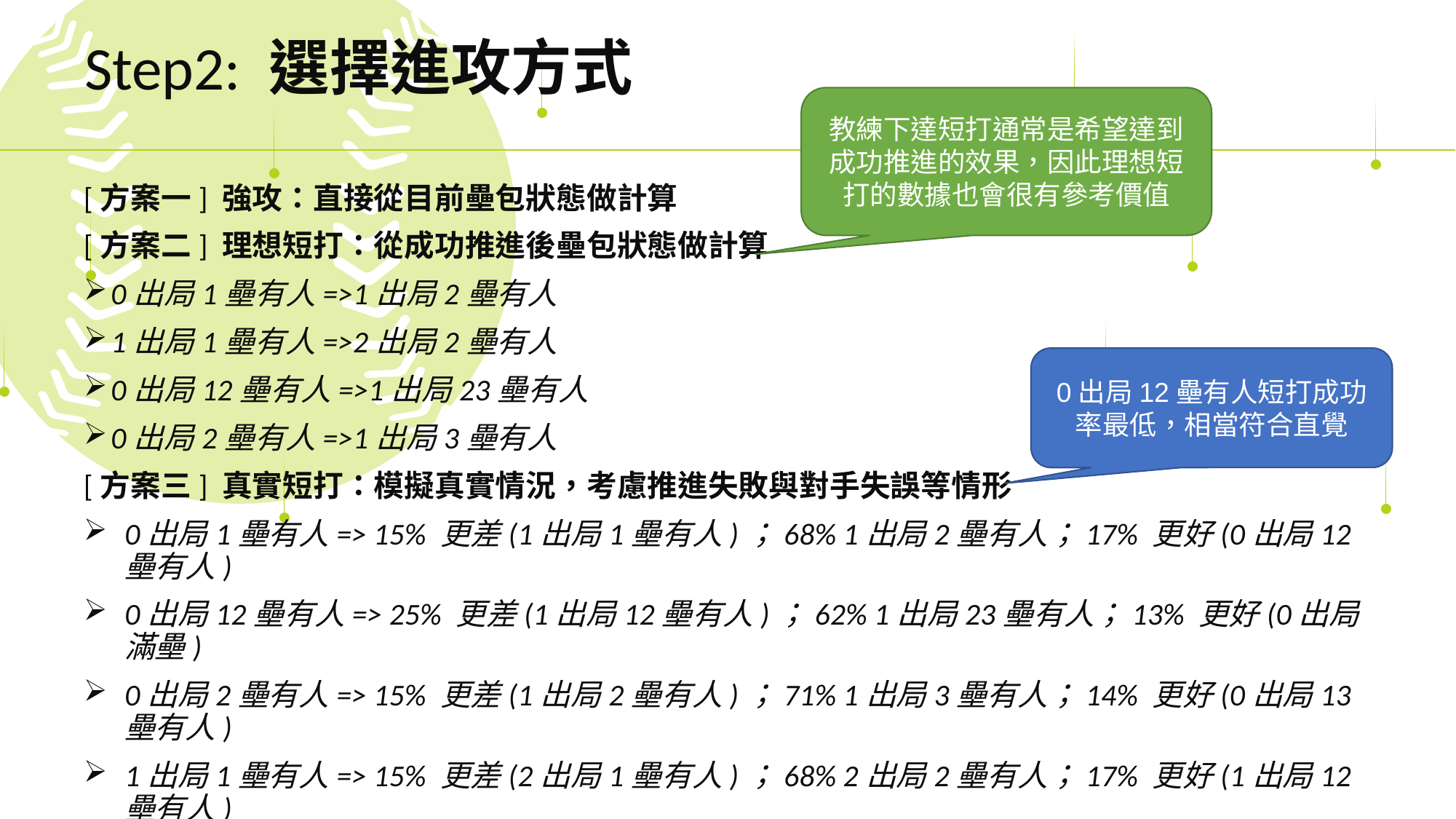

# Step2: 選擇進攻方式
教練下達短打通常是希望達到成功推進的效果，因此理想短打的數據也會很有參考價值
[方案一] 強攻：直接從目前壘包狀態做計算
[方案二] 理想短打：從成功推進後壘包狀態做計算
0出局1壘有人=>1出局2壘有人
1出局1壘有人=>2出局2壘有人
0出局12壘有人=>1出局23壘有人
0出局2壘有人=>1出局3壘有人
[方案三] 真實短打：模擬真實情況，考慮推進失敗與對手失誤等情形
0出局1壘有人=> 15% 更差(1出局1壘有人)；68% 1出局2壘有人；17% 更好(0出局12壘有人)
0出局12壘有人=> 25% 更差(1出局12壘有人)；62% 1出局23壘有人；13% 更好(0出局滿壘)
0出局2壘有人=> 15% 更差(1出局2壘有人)；71% 1出局3壘有人；14% 更好(0出局13壘有人)
1出局1壘有人=> 15% 更差(2出局1壘有人)；68% 2出局2壘有人；17% 更好(1出局12壘有人)

0出局12壘有人短打成功率最低，相當符合直覺